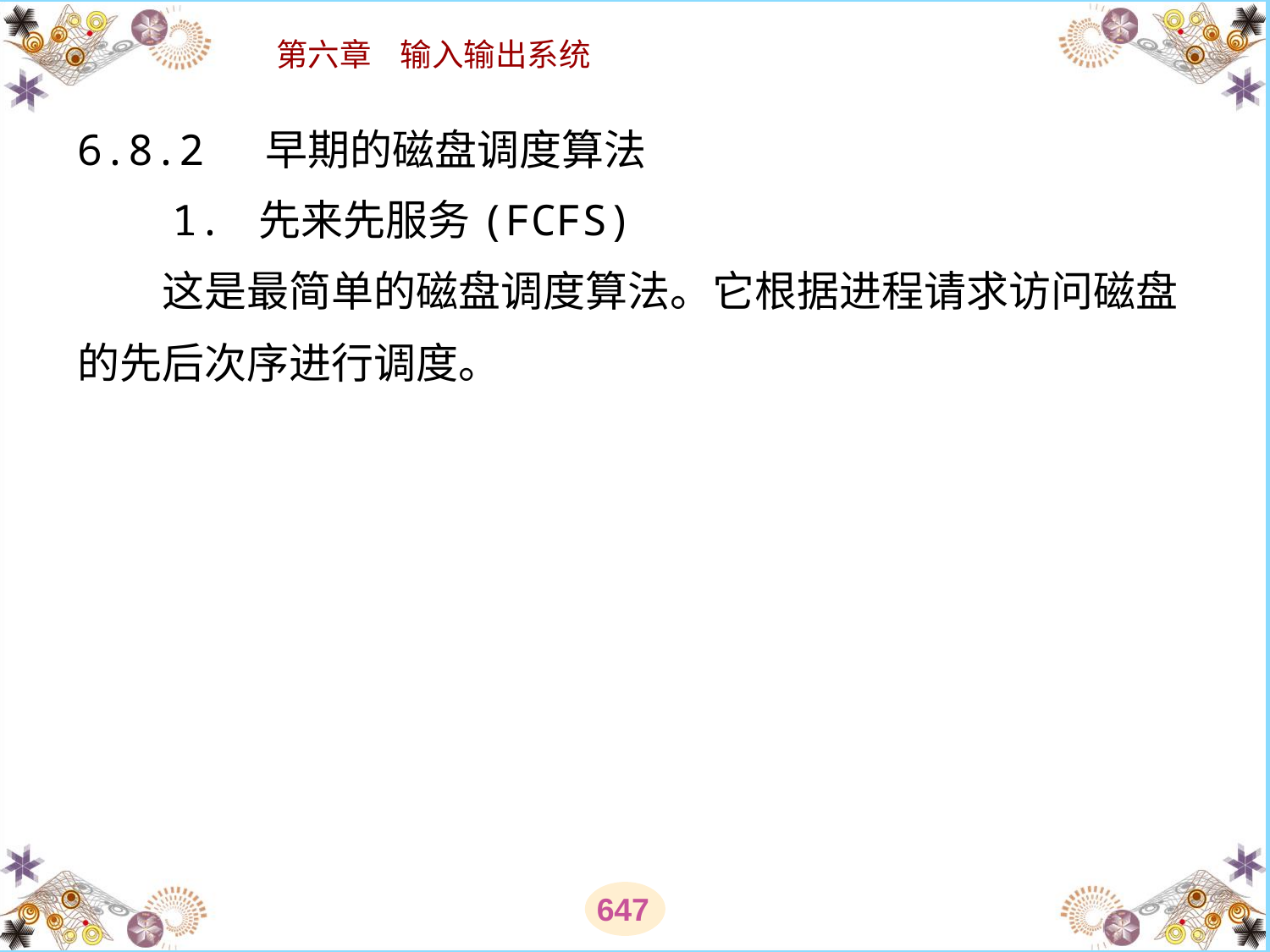

# 6.8.2  早期的磁盘调度算法 　　1. 先来先服务(FCFS) 　　这是最简单的磁盘调度算法。它根据进程请求访问磁盘的先后次序进行调度。